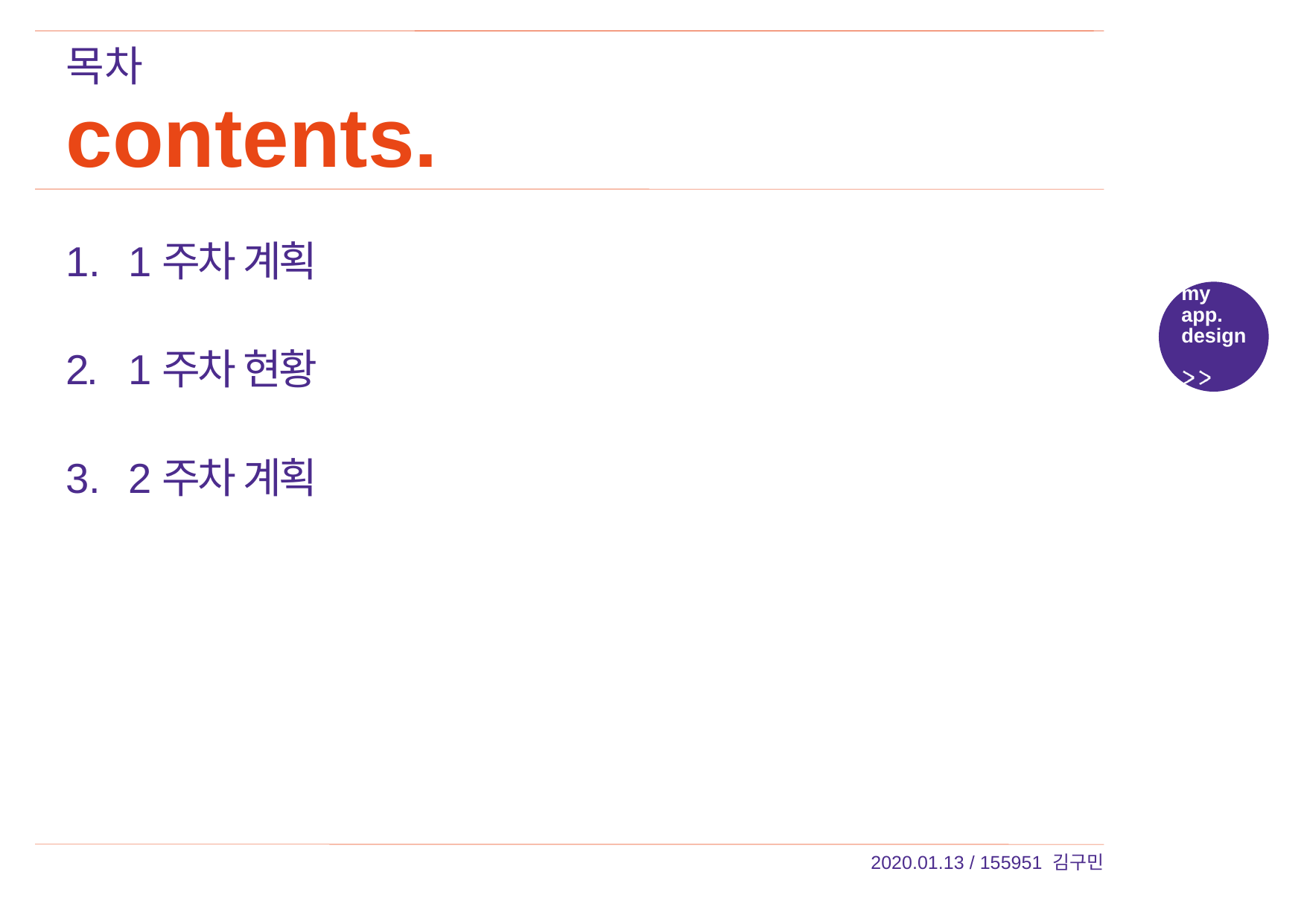

목차
contents.
1주차 계획

2.	1주차 현황

2주차 계획

my
app.
design
2020.01.13 / 155951 김구민